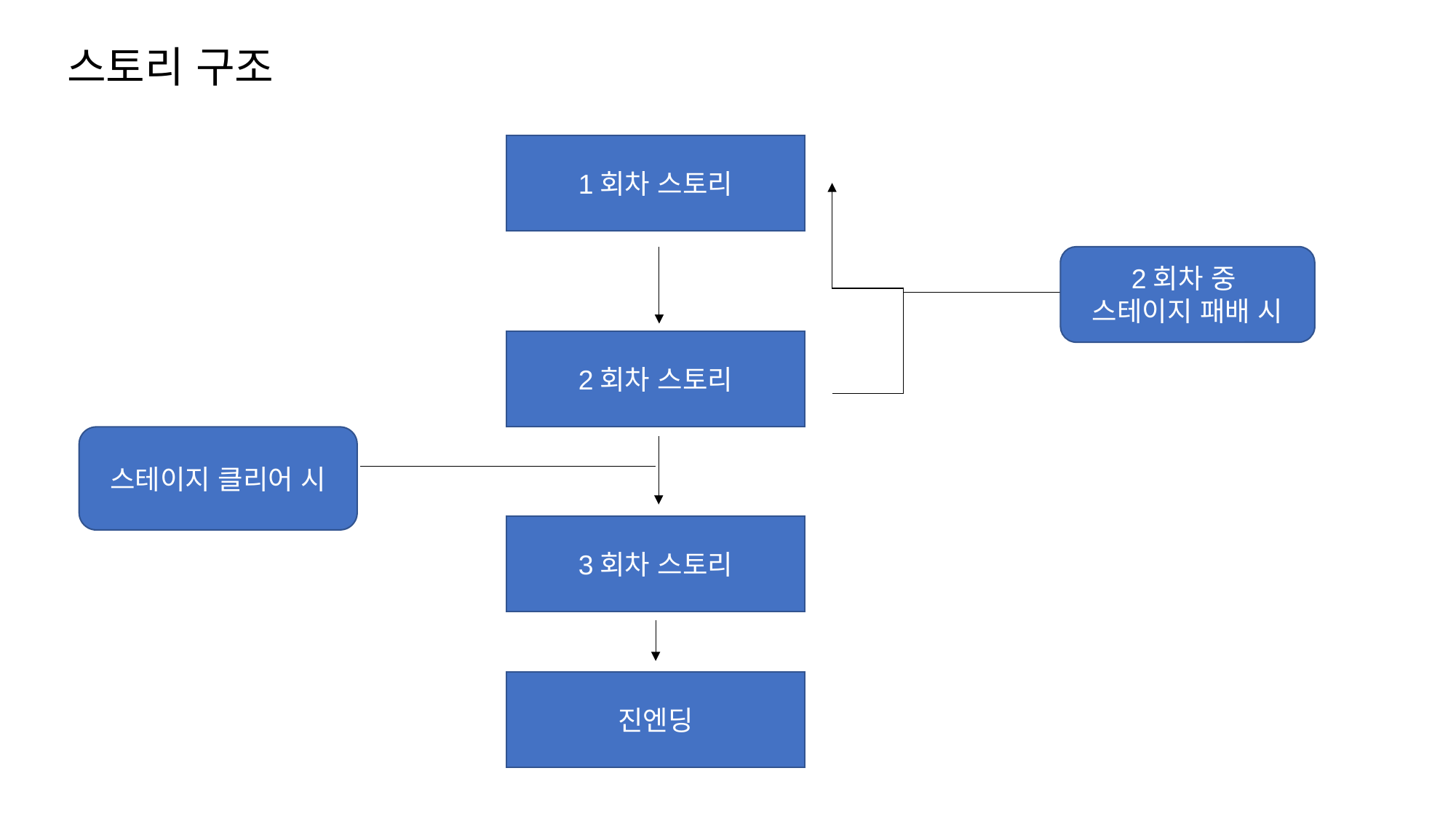

스토리 구조
1회차 스토리
2회차 중
스테이지 패배 시
2회차 스토리
스테이지 클리어 시
3회차 스토리
진엔딩